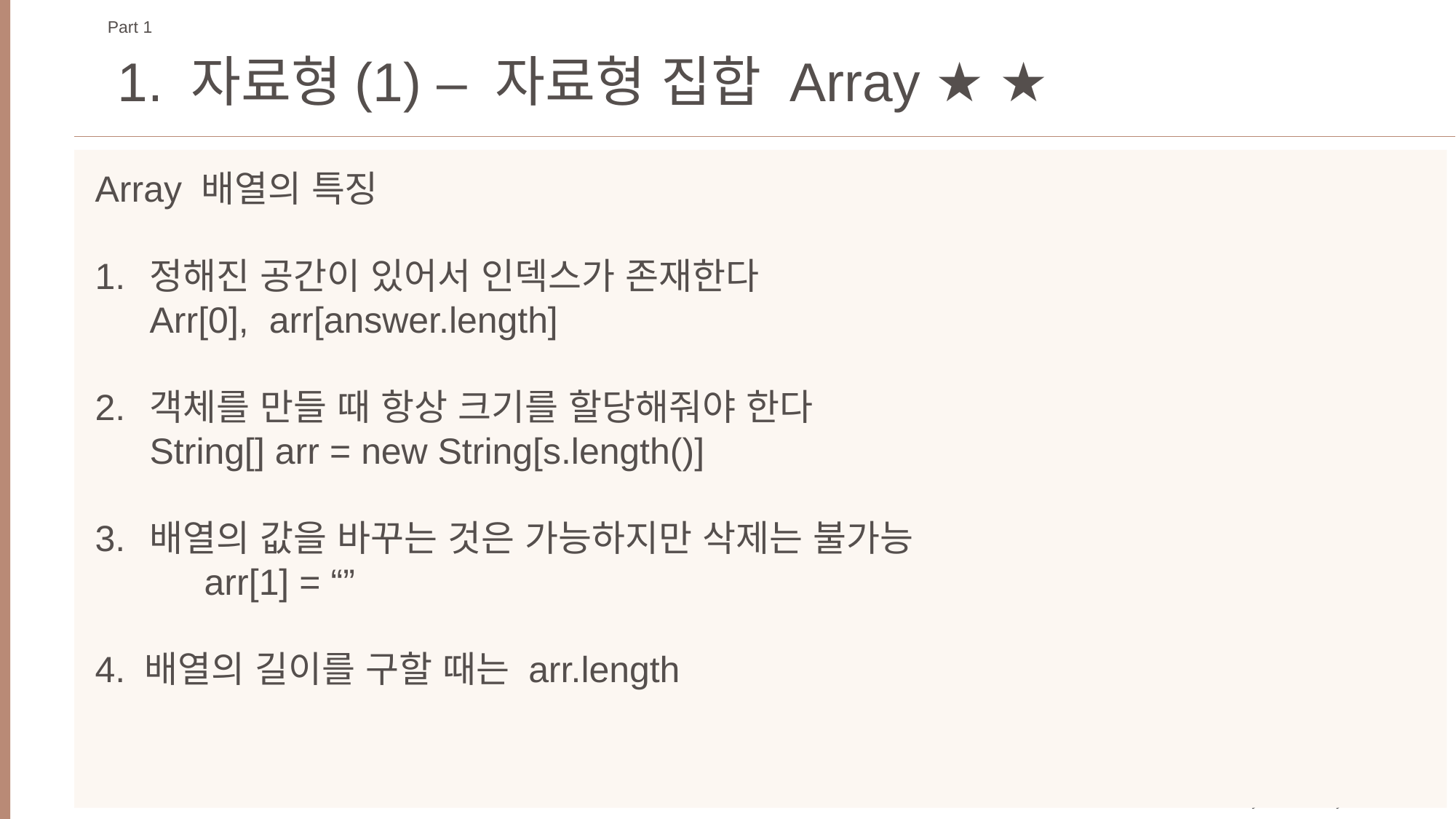

Part 1
1. 자료형(1) – 자료형 집합 Array ★ ★

Array 배열의 특징

정해진 공간이 있어서 인덱스가 존재한다
Arr[0],  arr[answer.length]

객체를 만들 때 항상 크기를 할당해줘야 한다
String[] arr = new String[s.length()]

배열의 값을 바꾸는 것은 가능하지만 삭제는 불가능
	arr[1] = “”

4. 배열의 길이를 구할 때는 arr.length